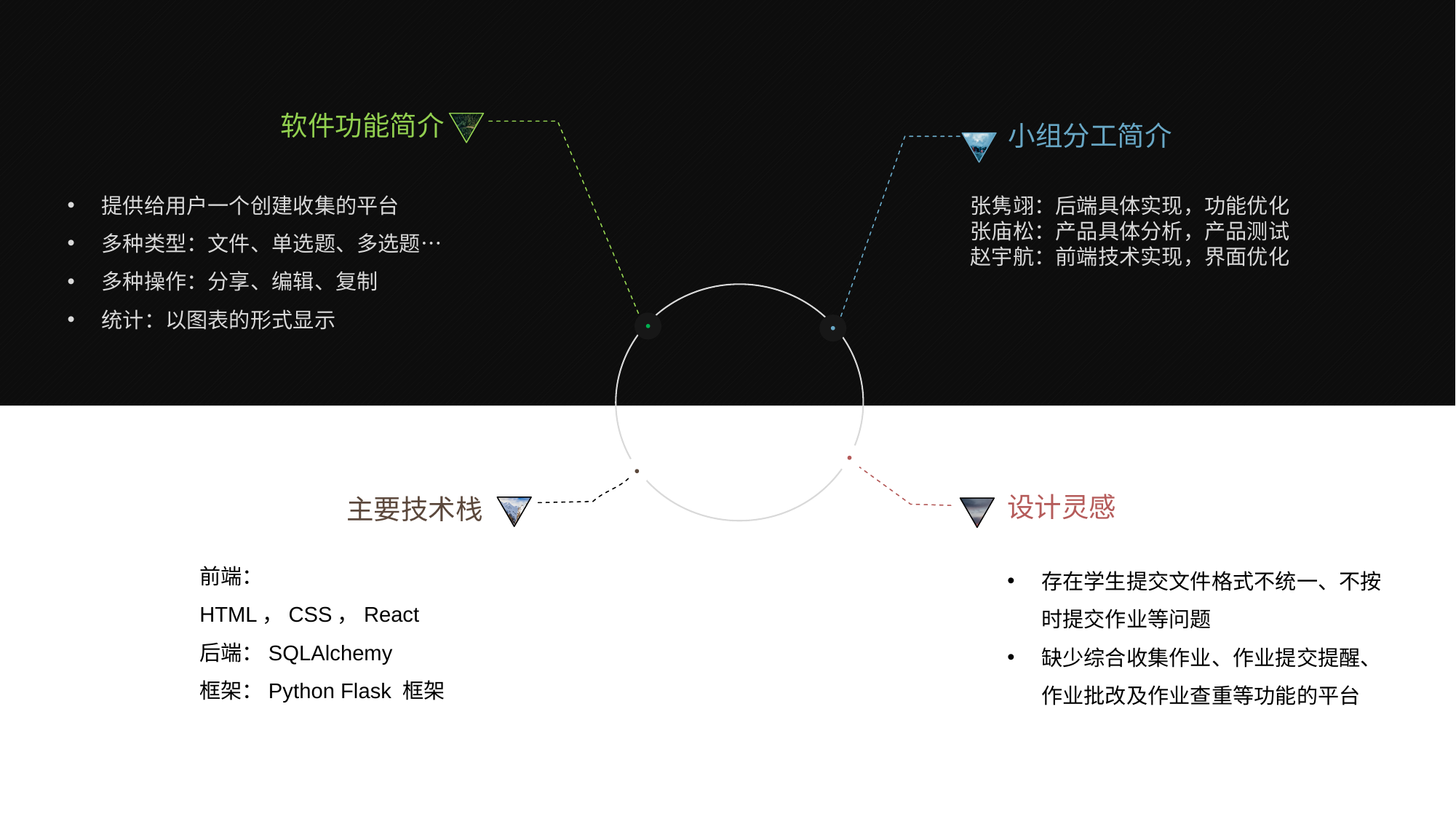

软件功能简介

提供给用户一个创建收集的平台
多种类型：文件、单选题、多选题…
多种操作：分享、编辑、复制
统计：以图表的形式显示

小组分工简介

张隽翊：后端具体实现，功能优化
张庙松：产品具体分析，产品测试
赵宇航：前端技术实现，界面优化

设计灵感

存在学生提交文件格式不统一、不按时提交作业等问题
缺少综合收集作业、作业提交提醒、作业批改及作业查重等功能的平台

主要技术栈

前端：HTML，CSS，React
后端：SQLAlchemy
框架：Python Flask 框架